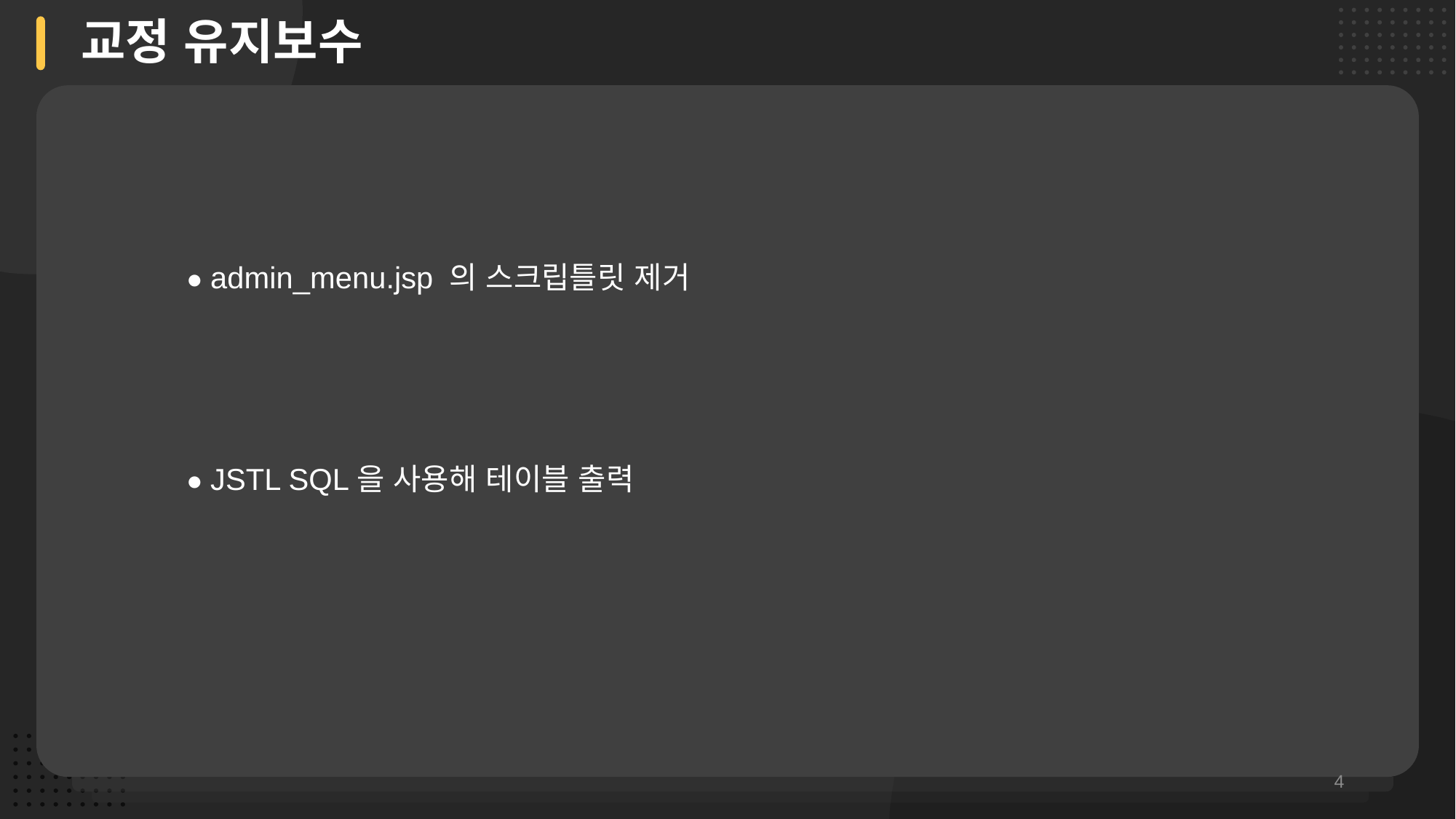

교정 유지보수
● admin_menu.jsp 의 스크립틀릿 제거

● JSTL SQL을 사용해 테이블 출력

4